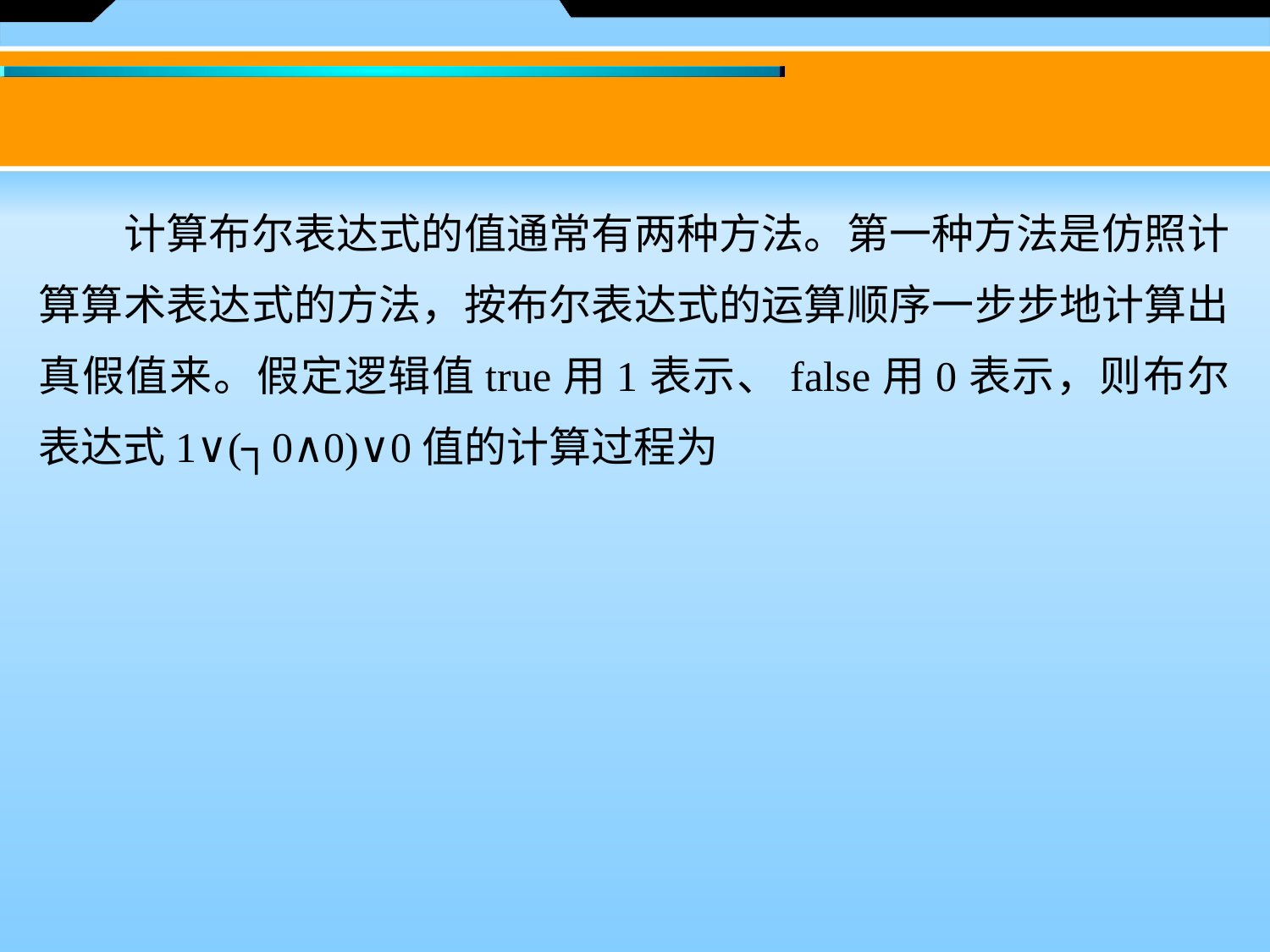

计算布尔表达式的值通常有两种方法。第一种方法是仿照计算算术表达式的方法，按布尔表达式的运算顺序一步步地计算出真假值来。假定逻辑值true用1表示、false用0表示，则布尔表达式1∨(┐0∧0)∨0值的计算过程为